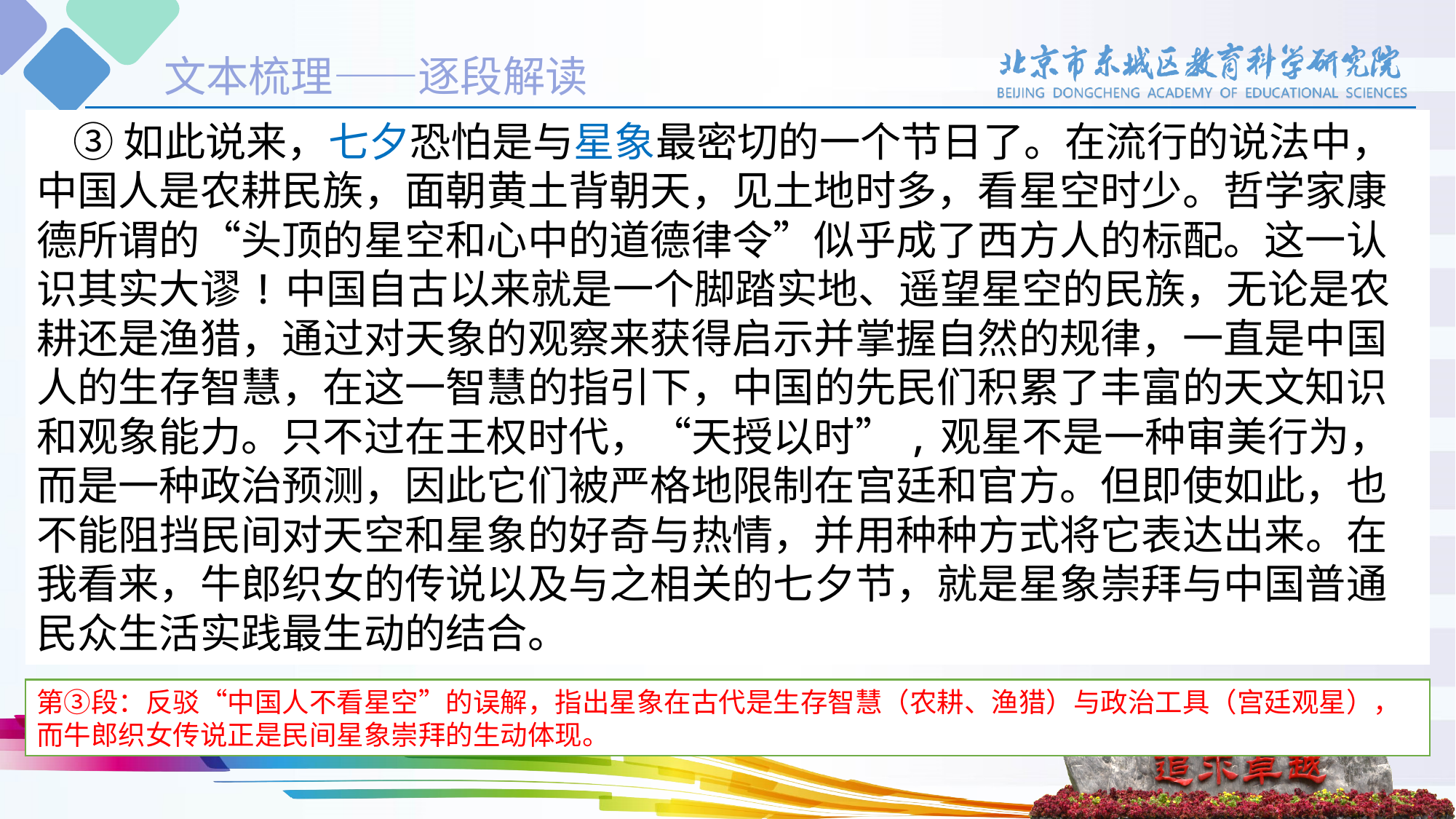

文本梳理——逐段解读
    ③如此说来，七夕恐怕是与星象最密切的一个节日了。在流行的说法中，中国人是农耕民族，面朝黄土背朝天，见土地时多，看星空时少。哲学家康德所谓的“头顶的星空和心中的道德律令”似乎成了西方人的标配。这一认识其实大谬!中国自古以来就是一个脚踏实地、遥望星空的民族，无论是农耕还是渔猎，通过对天象的观察来获得启示并掌握自然的规律，一直是中国人的生存智慧，在这一智慧的指引下，中国的先民们积累了丰富的天文知识和观象能力。只不过在王权时代，“天授以时”,观星不是一种审美行为，而是一种政治预测，因此它们被严格地限制在宫廷和官方。但即使如此，也不能阻挡民间对天空和星象的好奇与热情，并用种种方式将它表达出来。在我看来，牛郎织女的传说以及与之相关的七夕节，就是星象崇拜与中国普通民众生活实践最生动的结合。
第③段：反驳“中国人不看星空”的误解，指出星象在古代是生存智慧（农耕、渔猎）与政治工具（宫廷观星），而牛郎织女传说正是民间星象崇拜的生动体现。